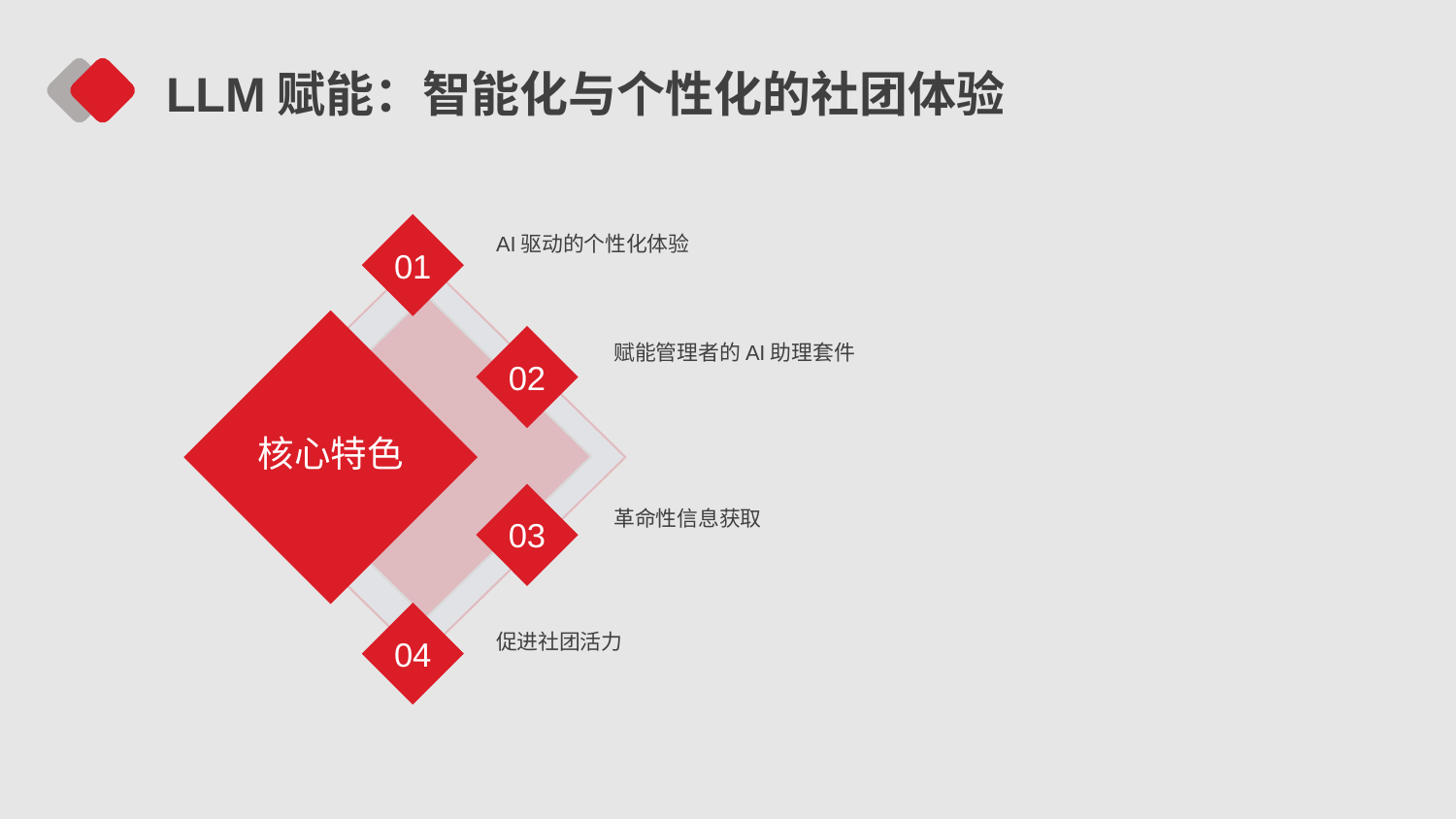

LLM赋能：智能化与个性化的社团体验

01

02
03
04
AI驱动的个性化体验
赋能管理者的AI助理套件
核心特色
革命性信息获取
促进社团活力